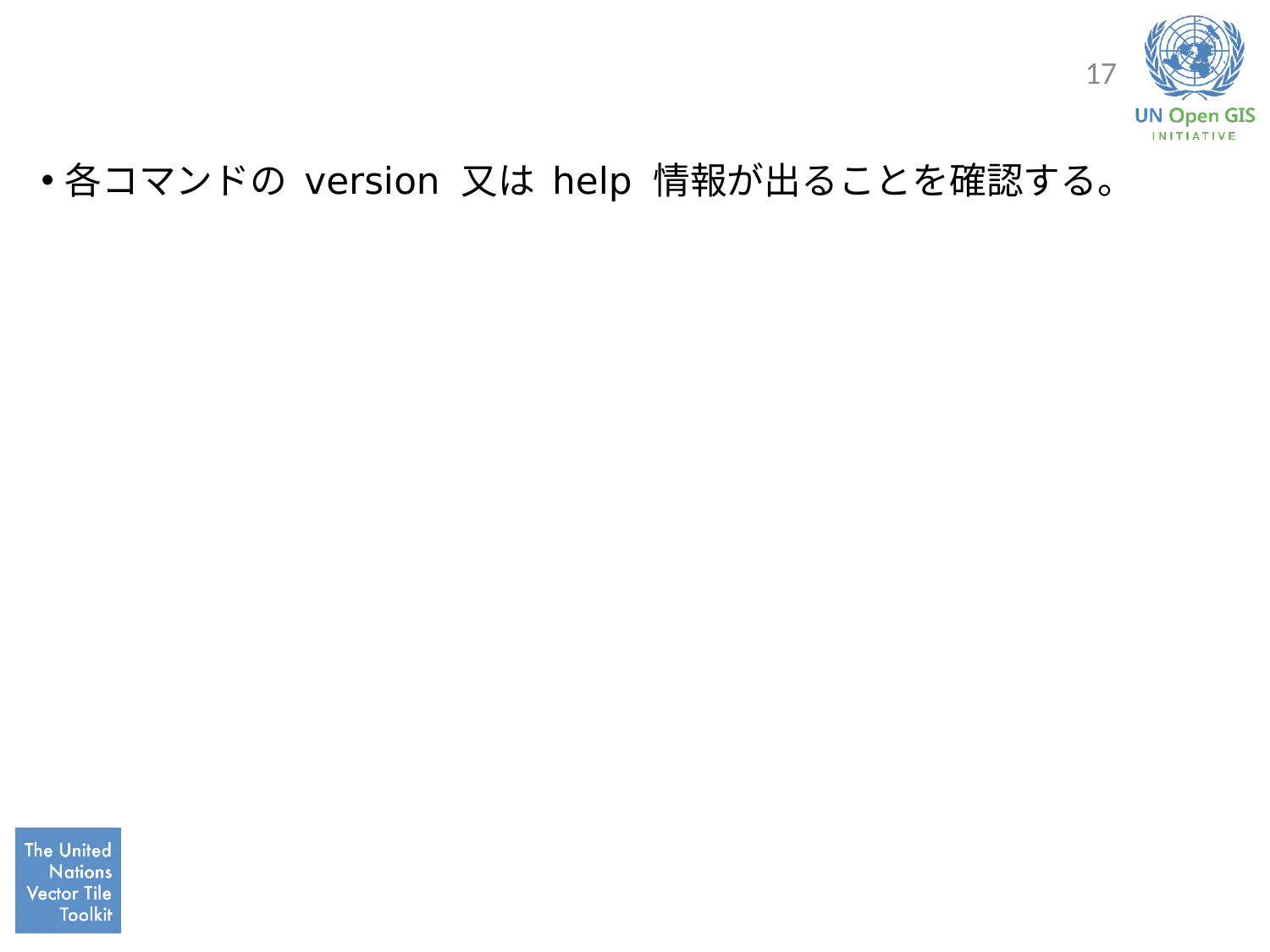

#
17
各コマンドの version 又は help 情報が出ることを確認する。